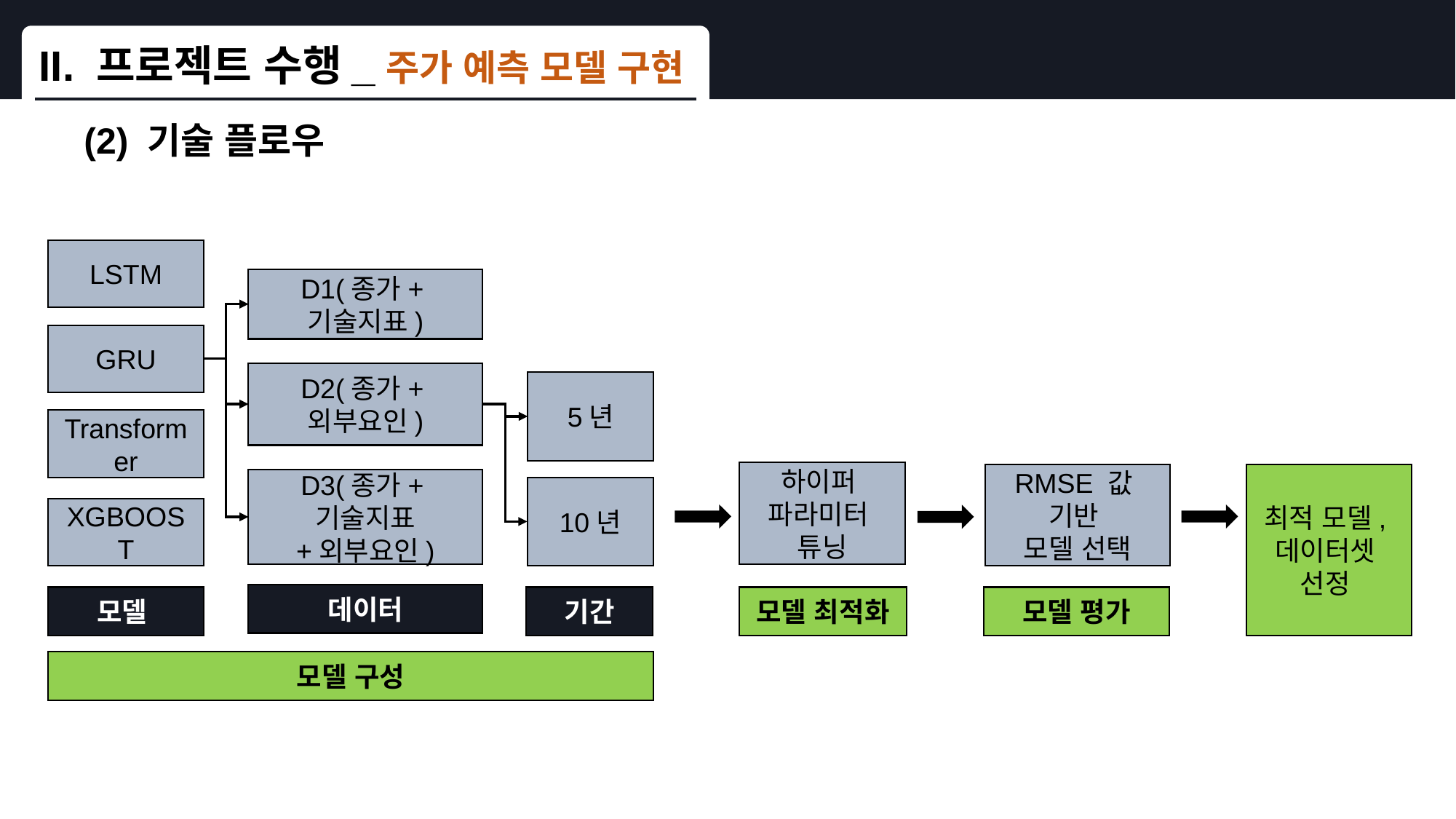

II. 프로젝트 수행_주가 예측 모델 구현
(2) 기술 플로우
LSTM
D1(종가+기술지표)
GRU
D2(종가+외부요인)
5년
Transformer
하이퍼
파라미터
튜닝
RMSE 값
기반
모델 선택
최적 모델,
데이터셋
선정
D3(종가+기술지표
+외부요인)
10년
XGBOOST

데이터
모델 평가
기간
모델 최적화
모델
모델 구성